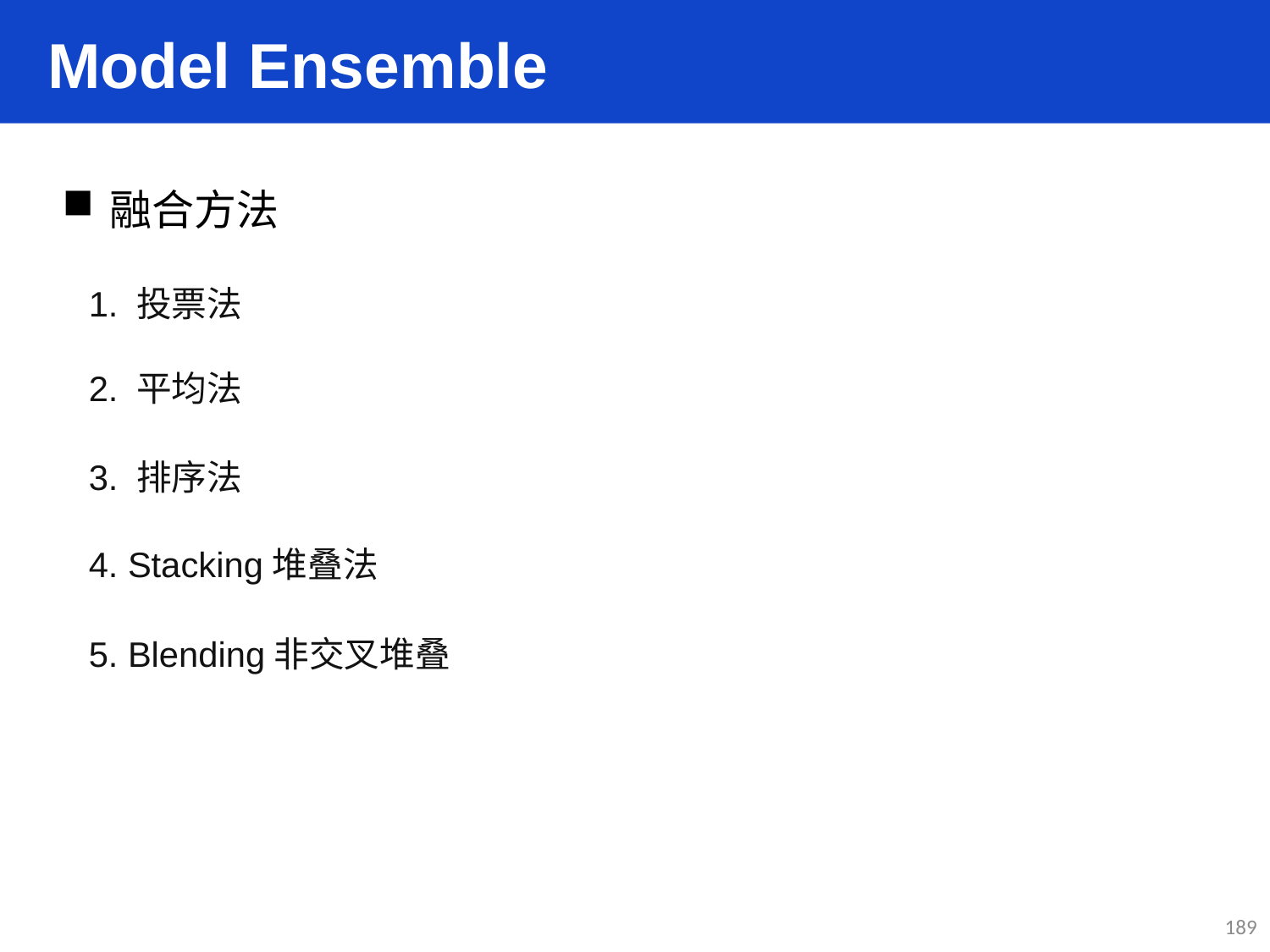

Model Ensemble

融合方法
1. 投票法
2. 平均法
3. 排序法
4. Stacking堆叠法
5. Blending非交叉堆叠
189